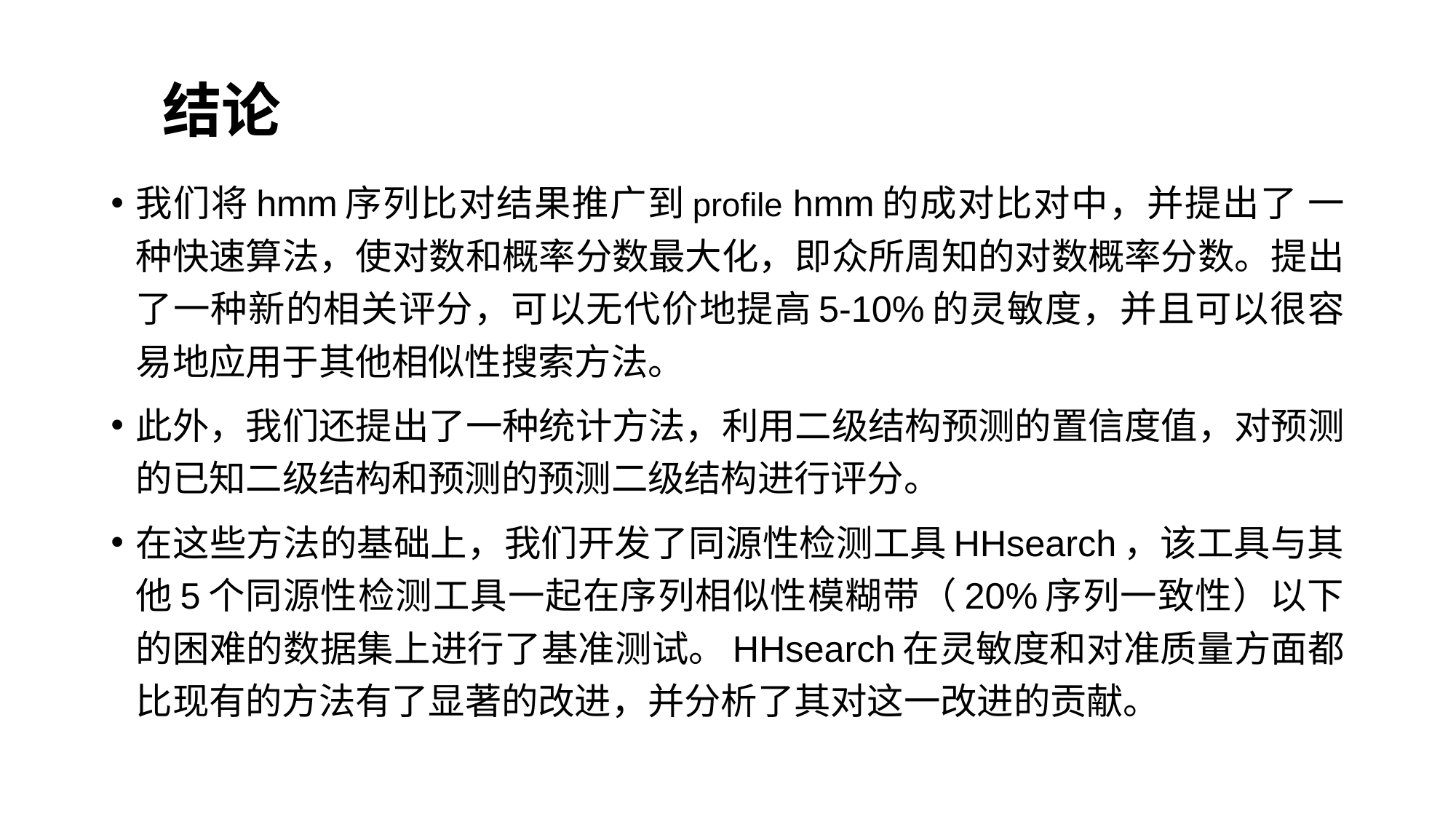

# 结论
我们将hmm序列比对结果推广到profile hmm的成对比对中，并提出了 一种快速算法，使对数和概率分数最大化，即众所周知的对数概率分数。提出了一种新的相关评分，可以无代价地提高5-10%的灵敏度，并且可以很容易地应用于其他相似性搜索方法。
此外，我们还提出了一种统计方法，利用二级结构预测的置信度值，对预测的已知二级结构和预测的预测二级结构进行评分。
在这些方法的基础上，我们开发了同源性检测工具HHsearch，该工具与其他5个同源性检测工具一起在序列相似性模糊带（20%序列一致性）以下的困难的数据集上进行了基准测试。HHsearch在灵敏度和对准质量方面都比现有的方法有了显著的改进，并分析了其对这一改进的贡献。